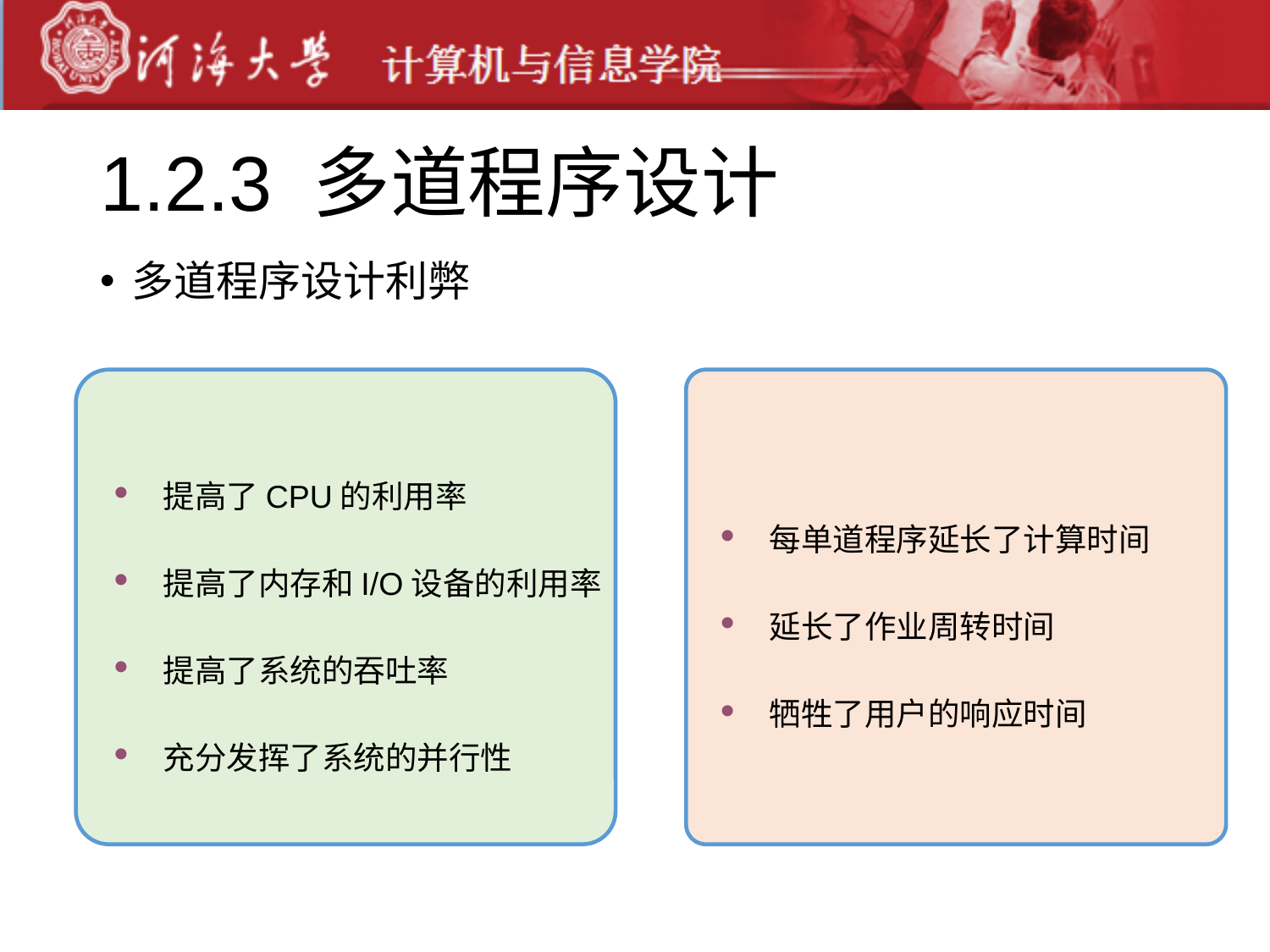

# 1.2.3 多道程序设计
多道程序设计利弊
提高了CPU的利用率
提高了内存和I/O设备的利用率
提高了系统的吞吐率
充分发挥了系统的并行性
每单道程序延长了计算时间
延长了作业周转时间
牺牲了用户的响应时间